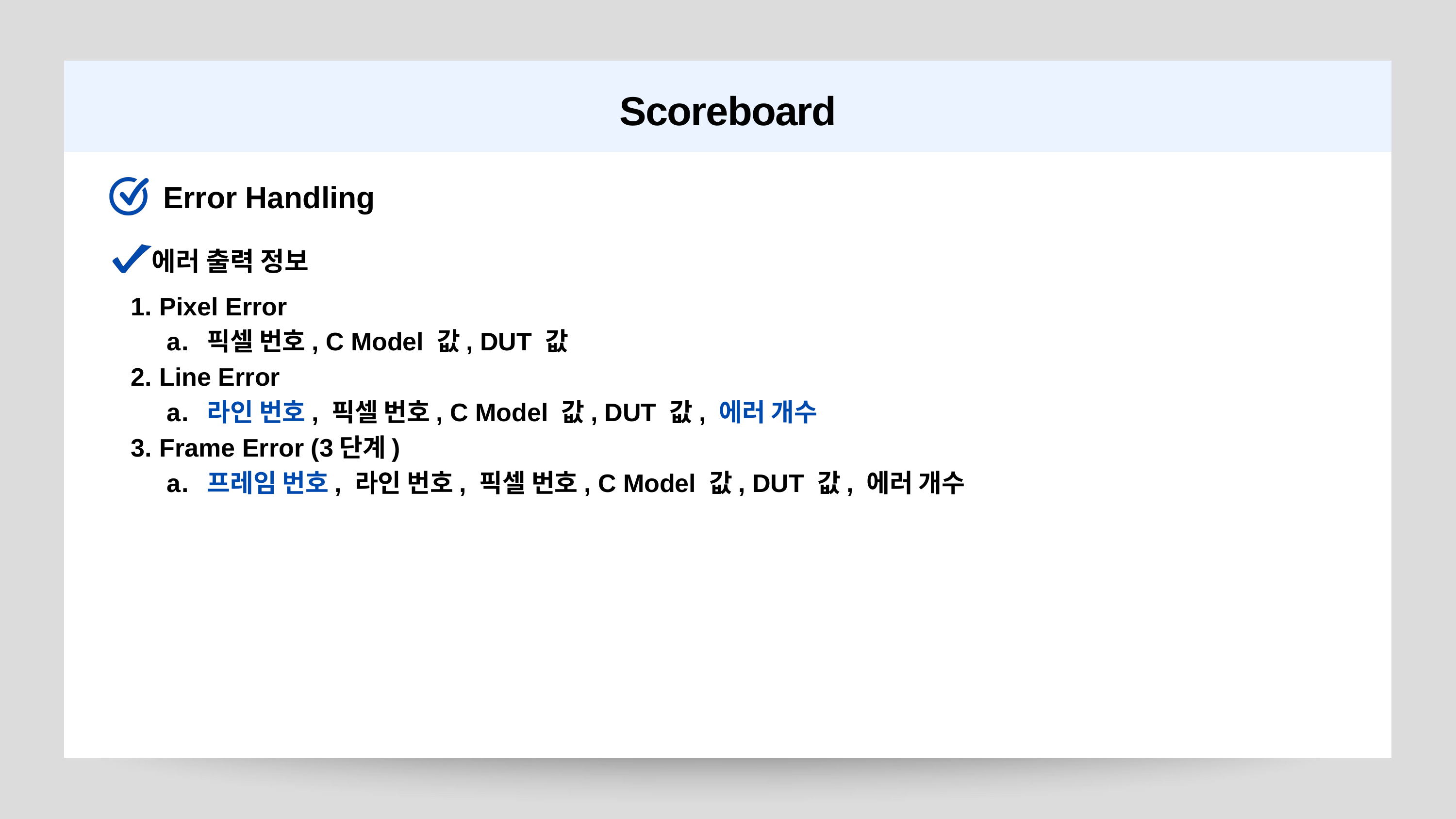

Scoreboard
Error Handling

에러 출력 정보

 Pixel Error
 픽셀 번호, C Model 값, DUT 값
 Line Error
 라인 번호, 픽셀 번호, C Model 값, DUT 값, 에러 개수
 Frame Error (3단계)
 프레임 번호, 라인 번호, 픽셀 번호, C Model 값, DUT 값, 에러 개수